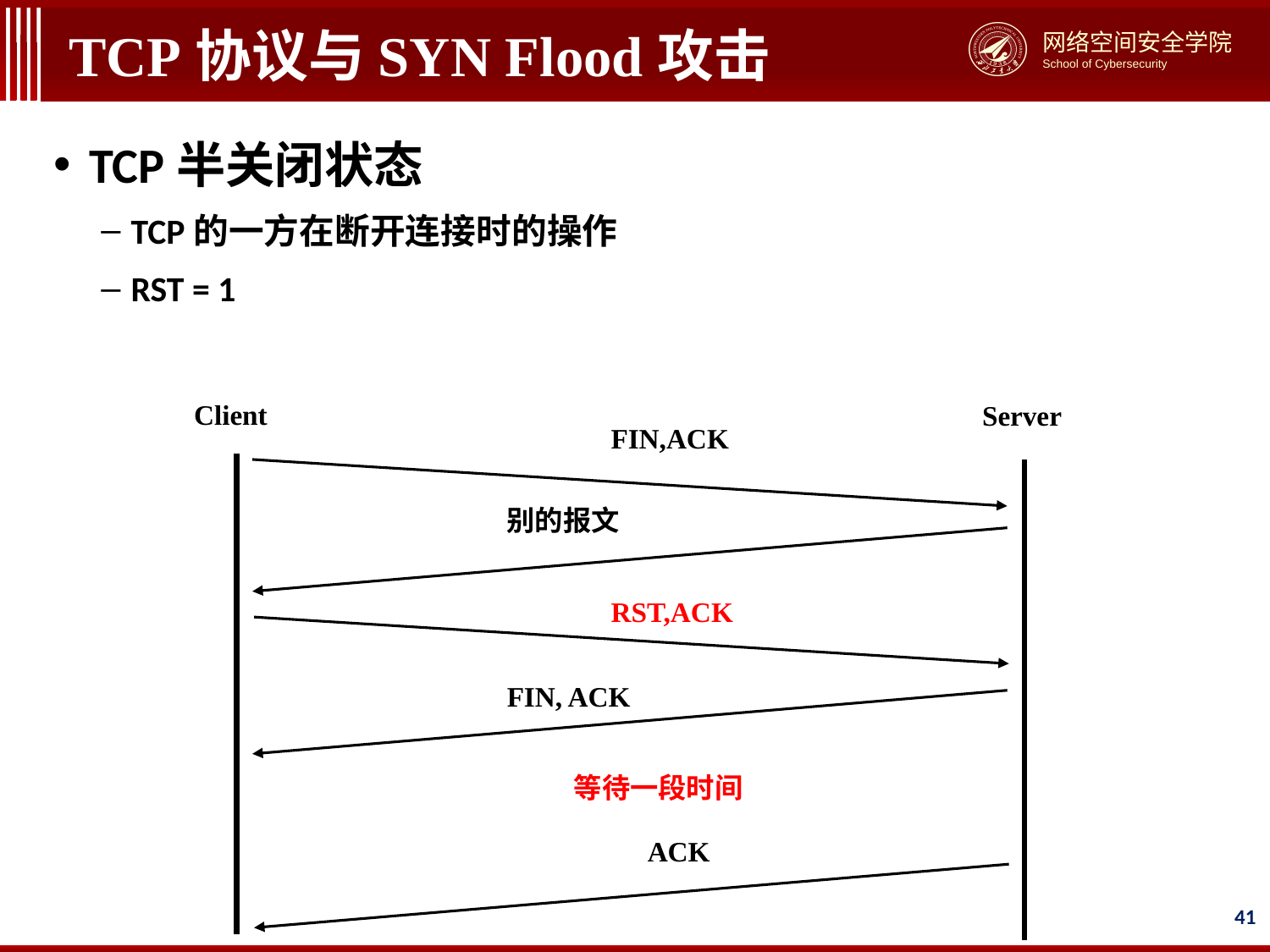

# TCP协议与SYN Flood攻击
TCP半关闭状态
TCP的一方在断开连接时的操作
RST = 1

Client
Server
FIN,ACK
别的报文
RST,ACK
FIN, ACK
等待一段时间
ACK